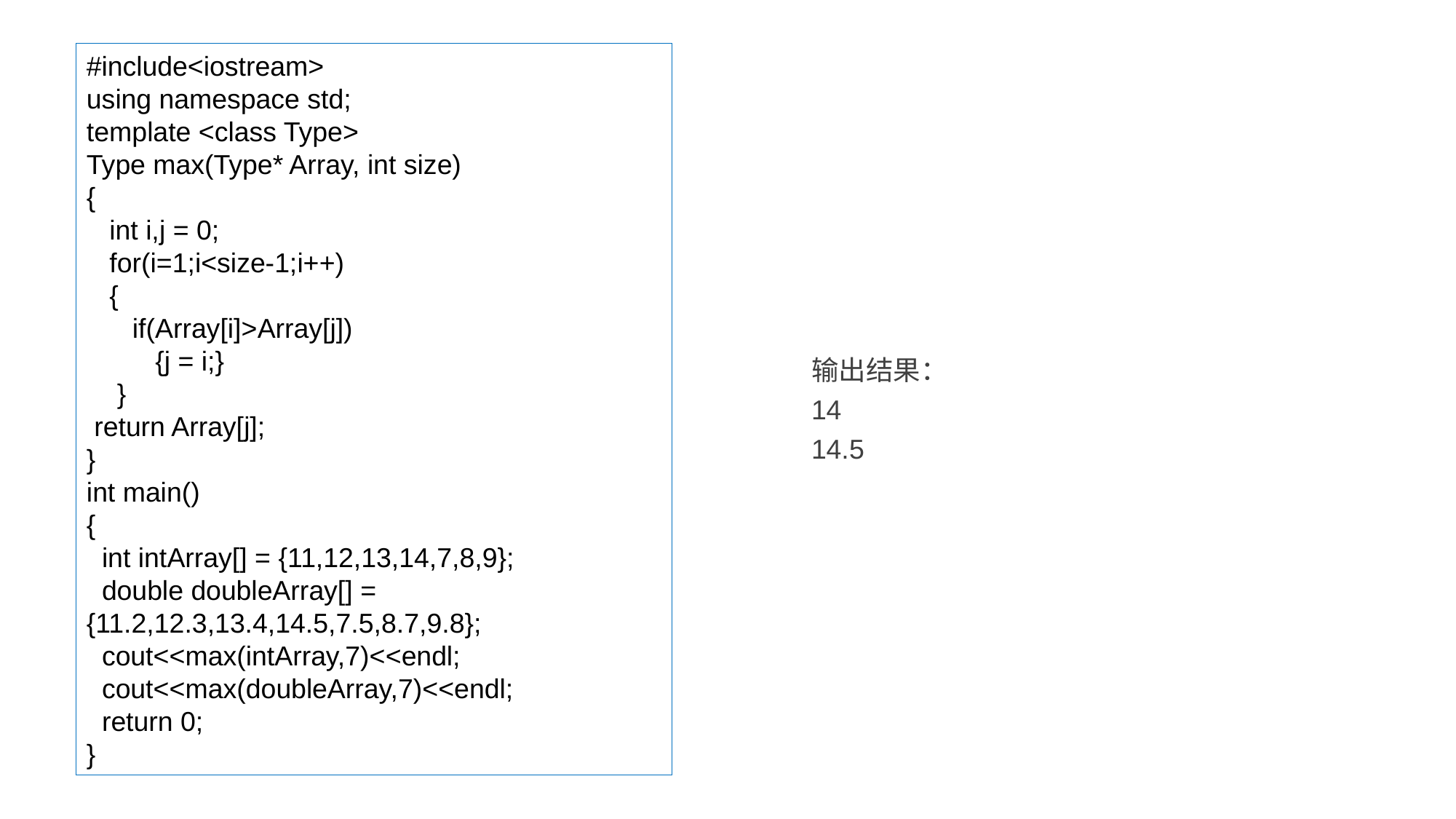

#include<iostream>
using namespace std;
template <class Type>
Type max(Type* Array, int size)
{
   int i,j = 0;
   for(i=1;i<size-1;i++)
   {
      if(Array[i]>Array[j])
         {j = i;}
    }
 return Array[j];
}
int main()
{
  int intArray[] = {11,12,13,14,7,8,9};
  double doubleArray[] = {11.2,12.3,13.4,14.5,7.5,8.7,9.8};
  cout<<max(intArray,7)<<endl;
  cout<<max(doubleArray,7)<<endl;
  return 0;
}
输出结果：
14
14.5